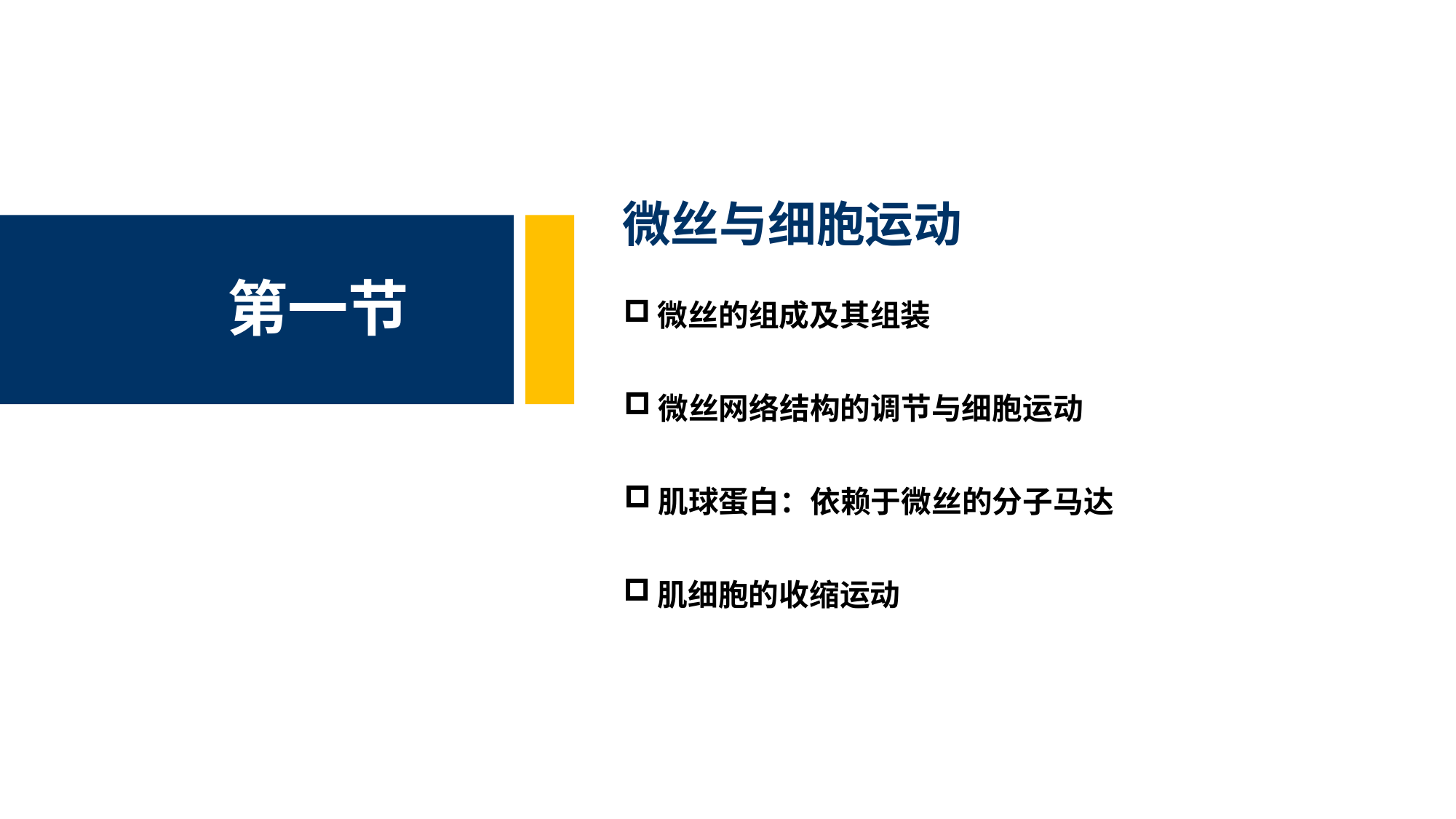

微丝与细胞运动

第一节
微丝的组成及其组装
微丝网络结构的调节与细胞运动
肌球蛋白：依赖于微丝的分子马达
肌细胞的收缩运动